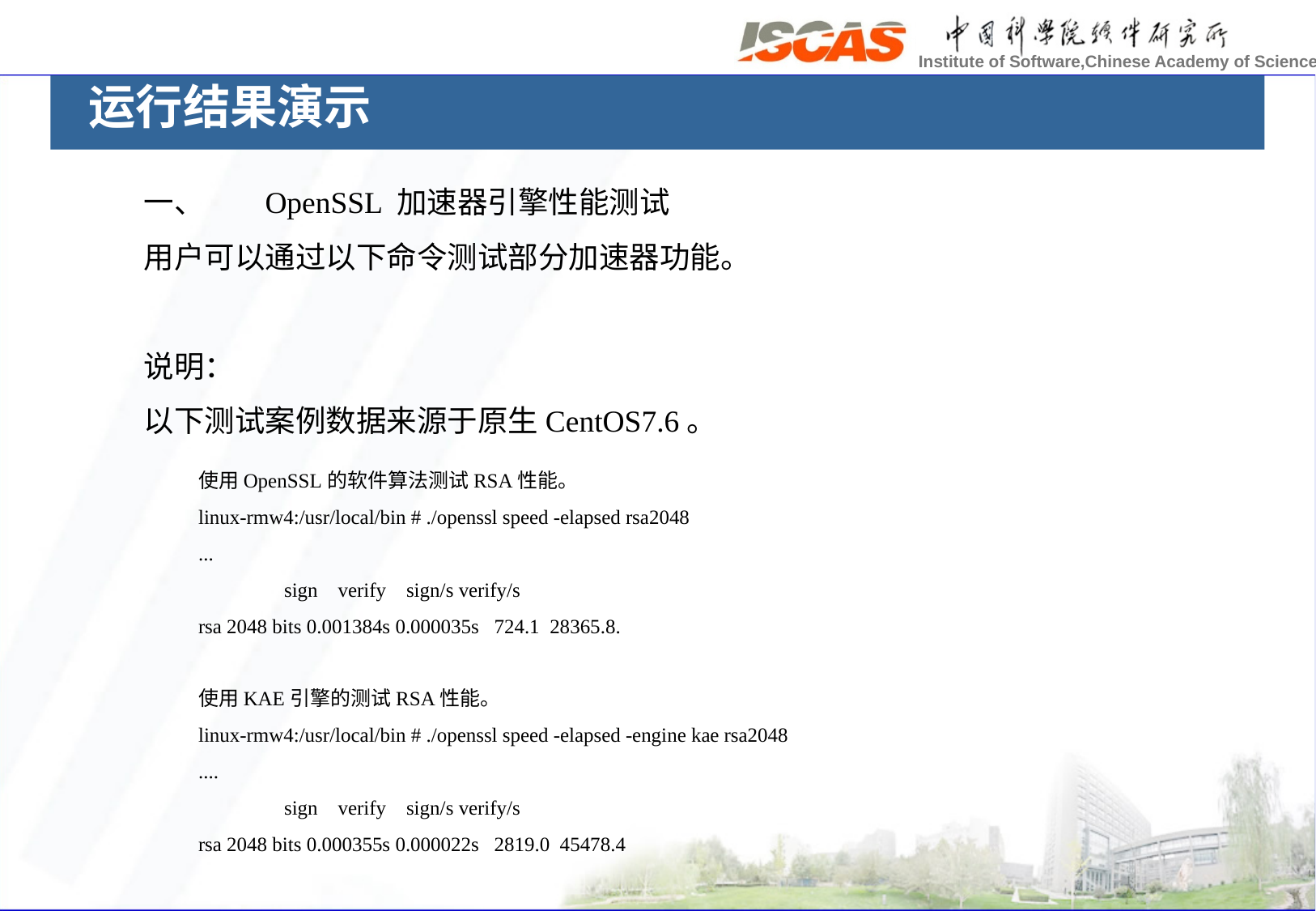

运行结果演示
一、	OpenSSL 加速器引擎性能测试
用户可以通过以下命令测试部分加速器功能。

说明：
以下测试案例数据来源于原生CentOS7.6。
使用OpenSSL的软件算法测试RSA性能。
linux-rmw4:/usr/local/bin # ./openssl speed -elapsed rsa2048
...
                 sign    verify    sign/s verify/s
rsa 2048 bits 0.001384s 0.000035s   724.1  28365.8.

使用KAE引擎的测试RSA性能。
linux-rmw4:/usr/local/bin # ./openssl speed -elapsed -engine kae rsa2048
....
                 sign    verify    sign/s verify/s
rsa 2048 bits 0.000355s 0.000022s   2819.0  45478.4